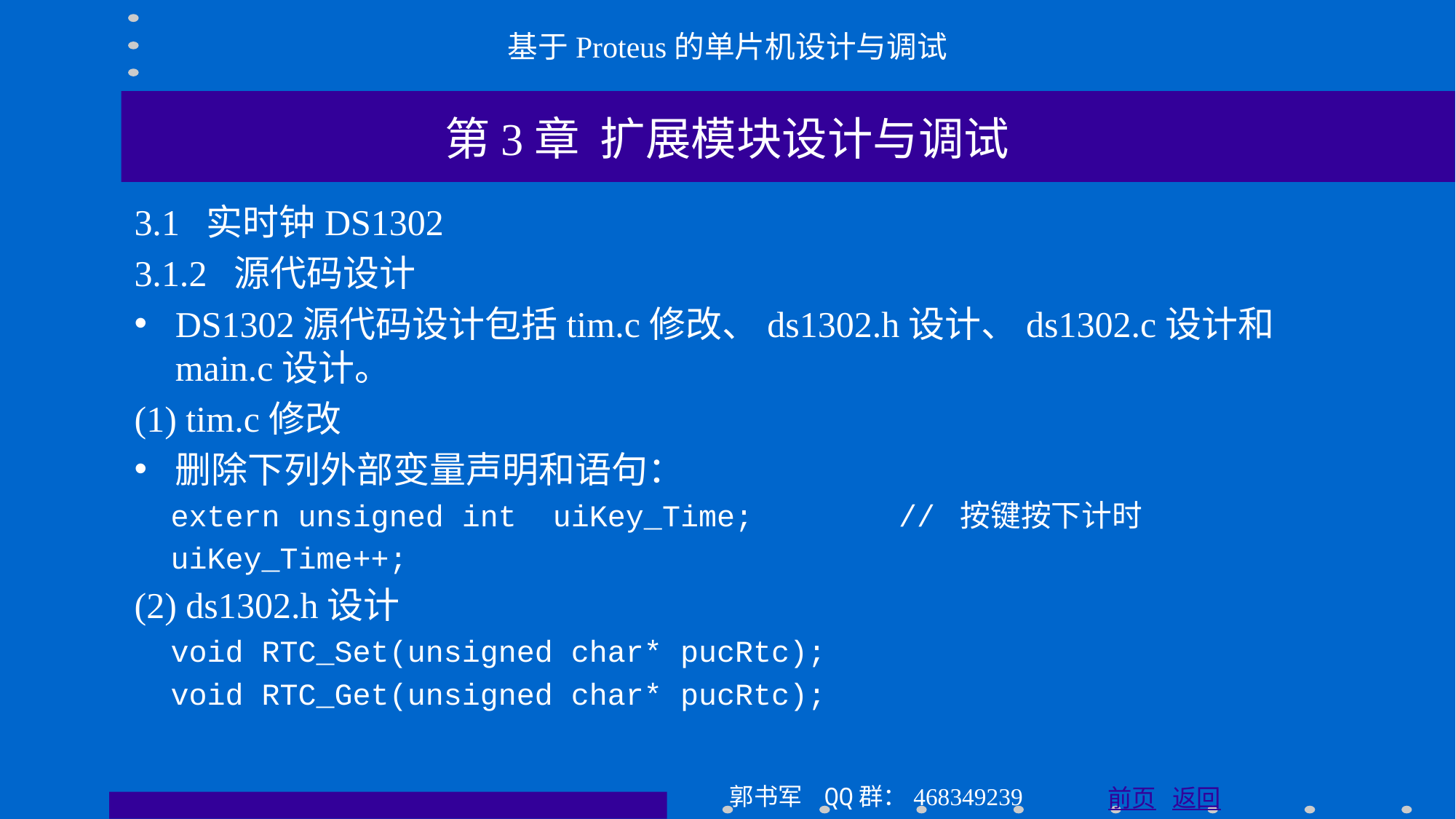

基于Proteus的单片机设计与调试
第3章  扩展模块设计与调试
3.1  实时钟DS1302
3.1.2  源代码设计
DS1302源代码设计包括tim.c修改、ds1302.h设计、ds1302.c设计和main.c设计。
(1) tim.c修改
删除下列外部变量声明和语句：
  extern unsigned int  uiKey_Time;        // 按键按下计时
  uiKey_Time++;
(2) ds1302.h设计
  void RTC_Set(unsigned char* pucRtc);
  void RTC_Get(unsigned char* pucRtc);

郭书军   QQ群：468349239
前页   返回